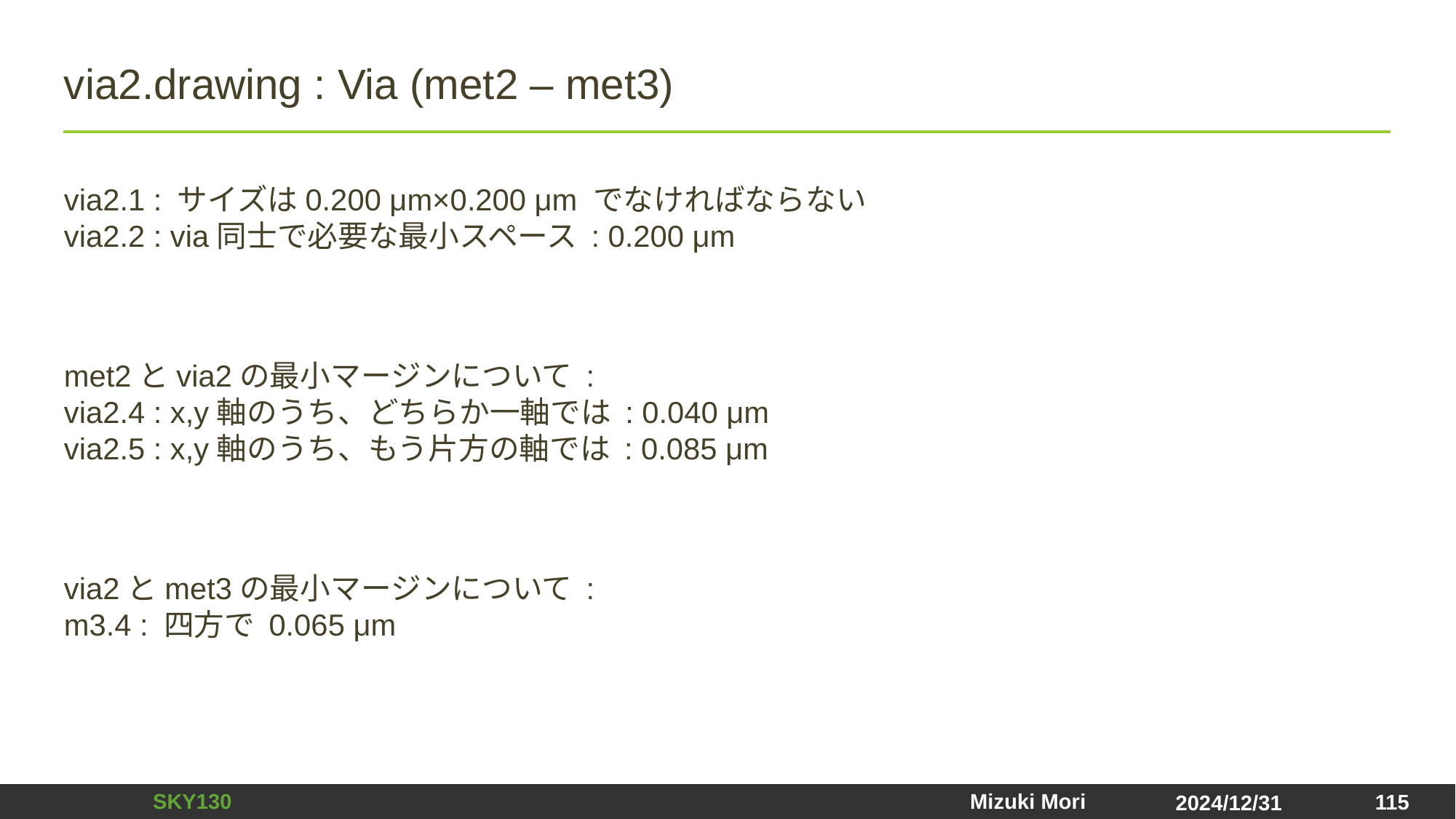

# via2.drawing : Via (met2 – met3)
via2.1 : サイズは0.200 μm×0.200 μm でなければならない
via2.2 : via同士で必要な最小スペース : 0.200 μm

met2とvia2の最小マージンについて :
via2.4 : x,y軸のうち、どちらか一軸では : 0.040 μm
via2.5 : x,y軸のうち、もう片方の軸では : 0.085 μm

via2とmet3の最小マージンについて :
m3.4 : 四方で 0.065 μm

115
2024/12/31